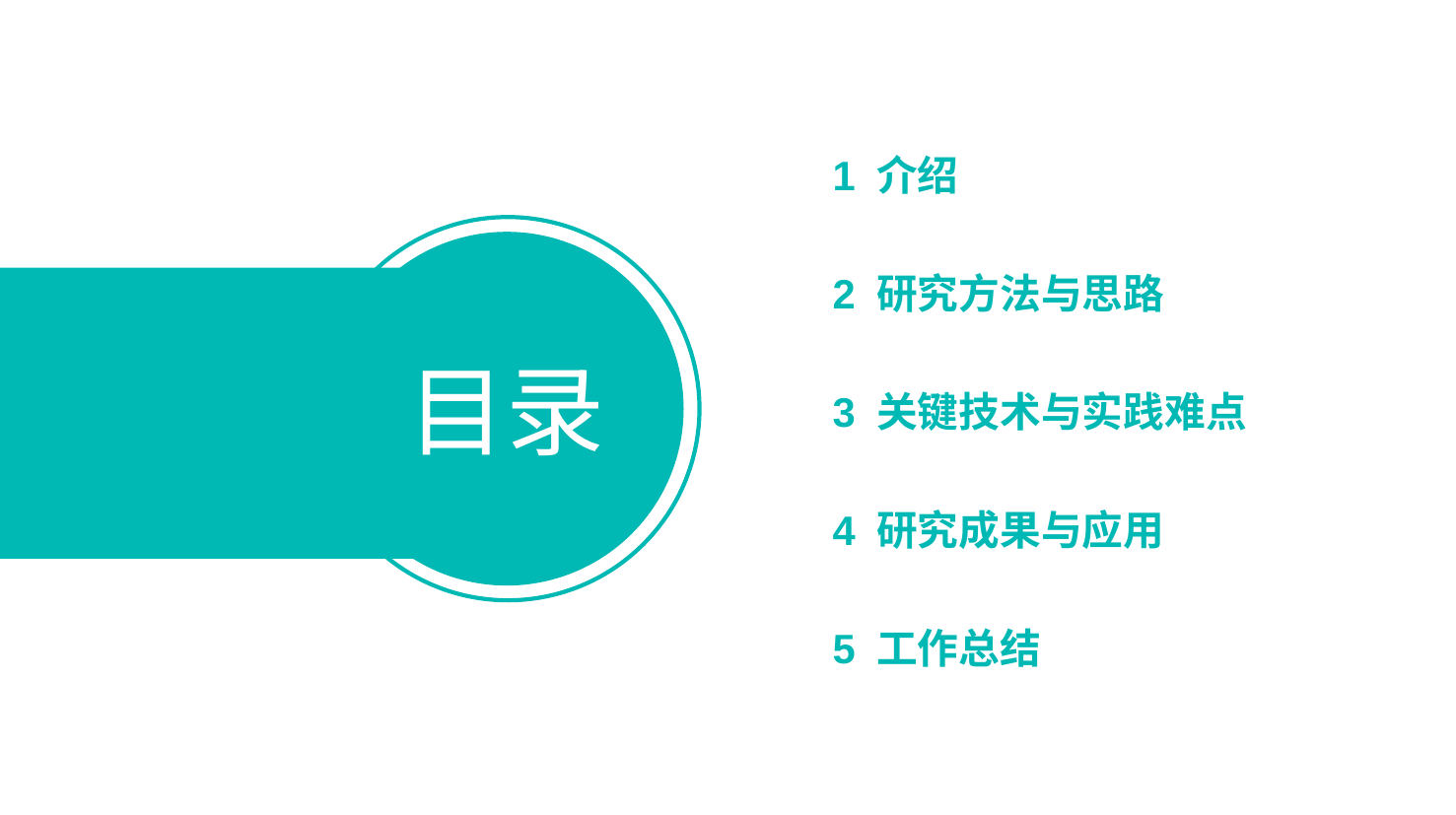

1 介绍

2 研究方法与思路

3 关键技术与实践难点

4 研究成果与应用

5 工作总结

目录